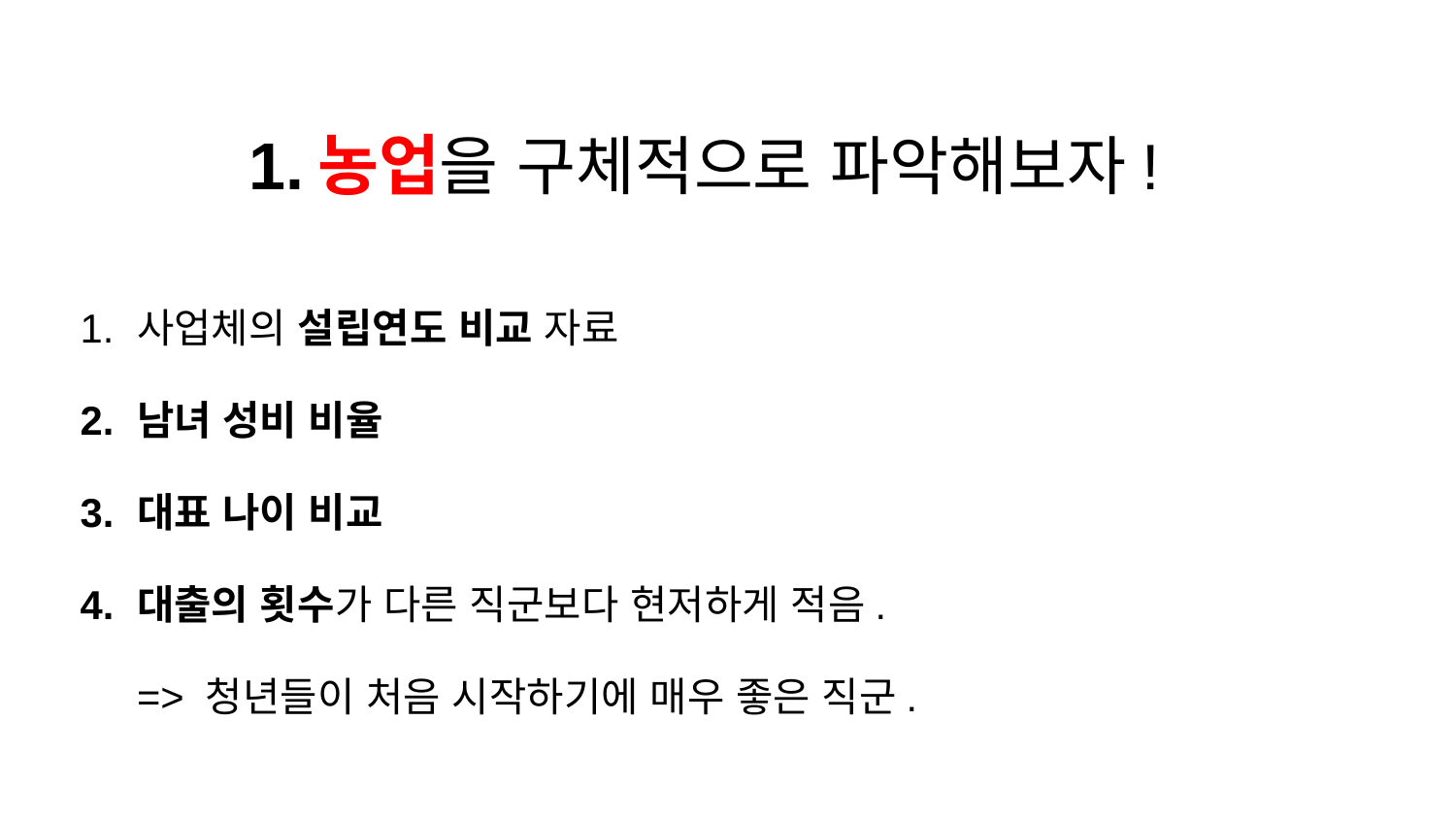

# 농업을 구체적으로 파악해보자!
사업체의 설립연도 비교 자료
남녀 성비 비율
대표 나이 비교
대출의 횟수가 다른 직군보다 현저하게 적음.
=> 청년들이 처음 시작하기에 매우 좋은 직군.